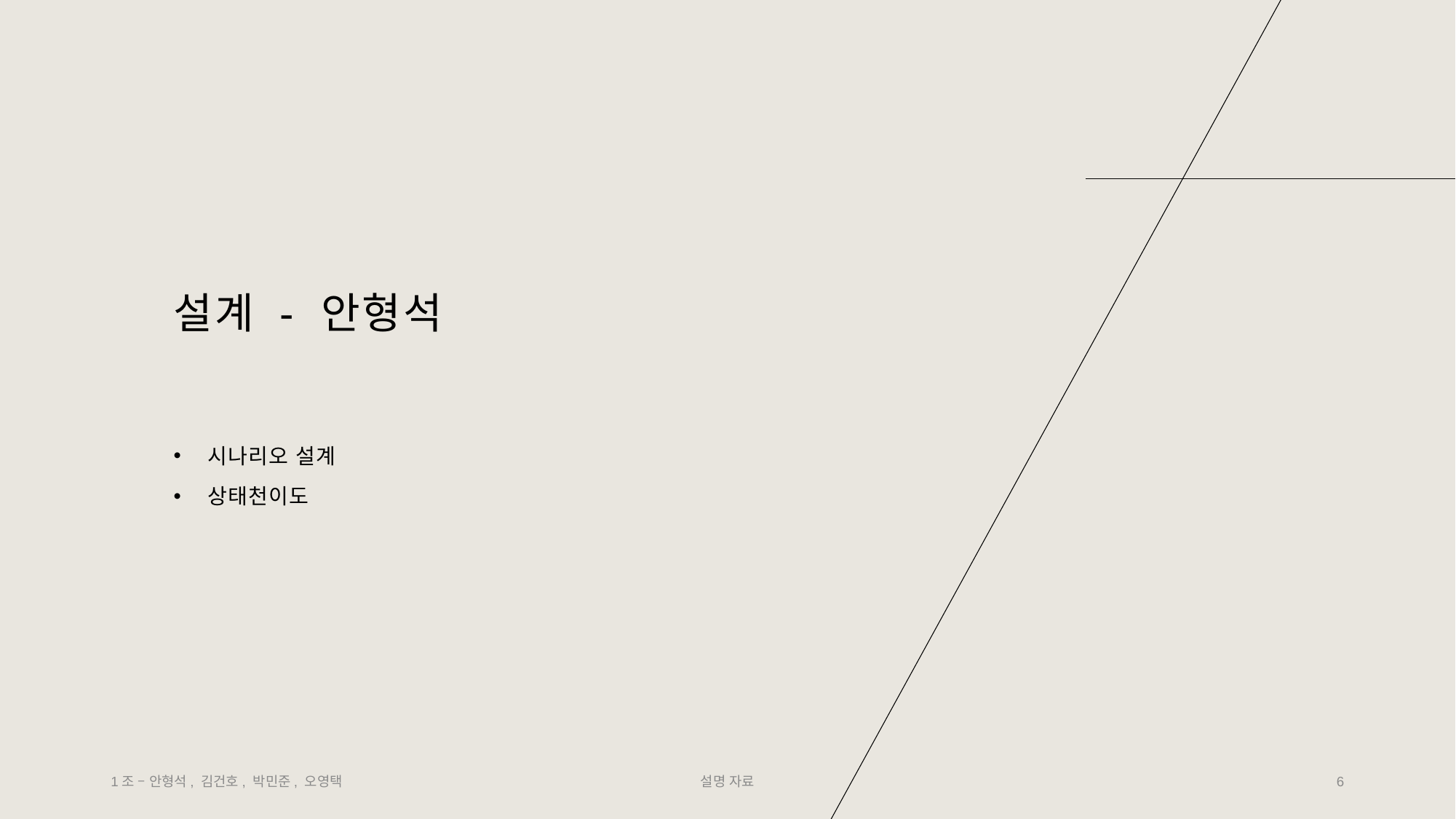

# 설계 - 안형석
시나리오 설계
상태천이도
1조 – 안형석, 김건호, 박민준, 오영택
설명 자료
6